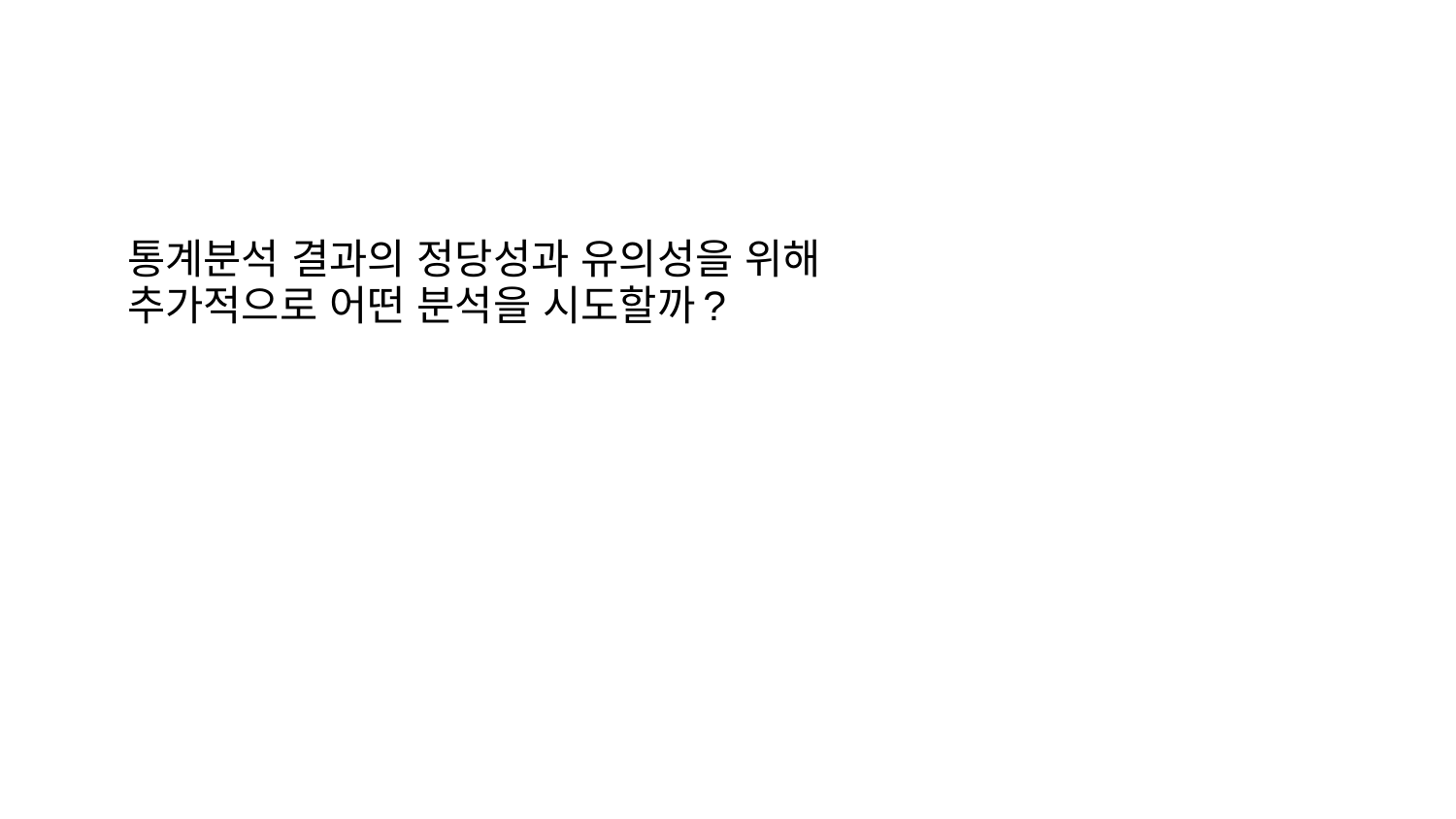

# 통계분석 결과의 정당성과 유의성을 위해 추가적으로 어떤 분석을 시도할까?